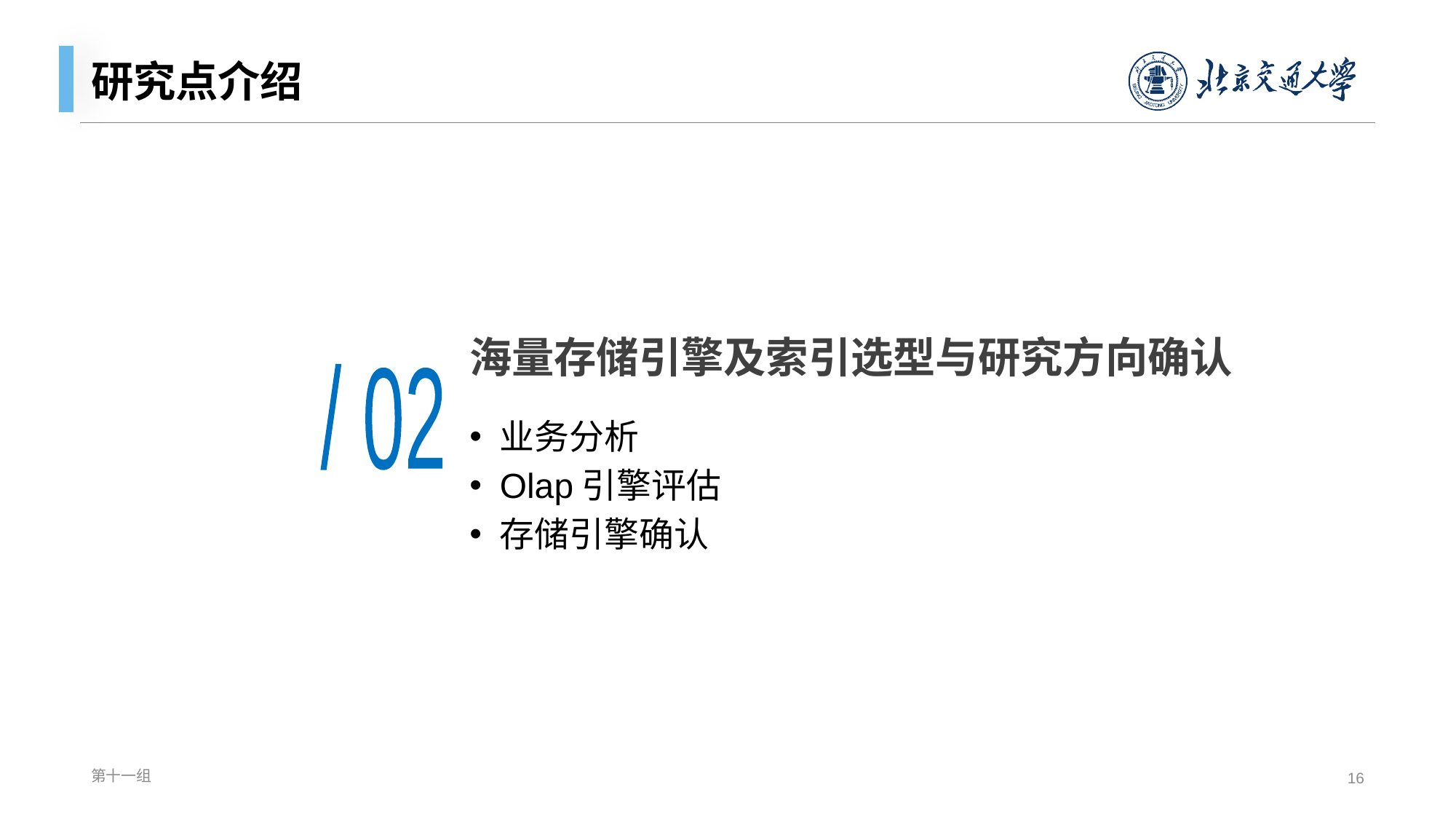

# 研究点介绍
海量存储引擎及索引选型与研究方向确认
/ 02
业务分析
Olap引擎评估
存储引擎确认
第十一组
16